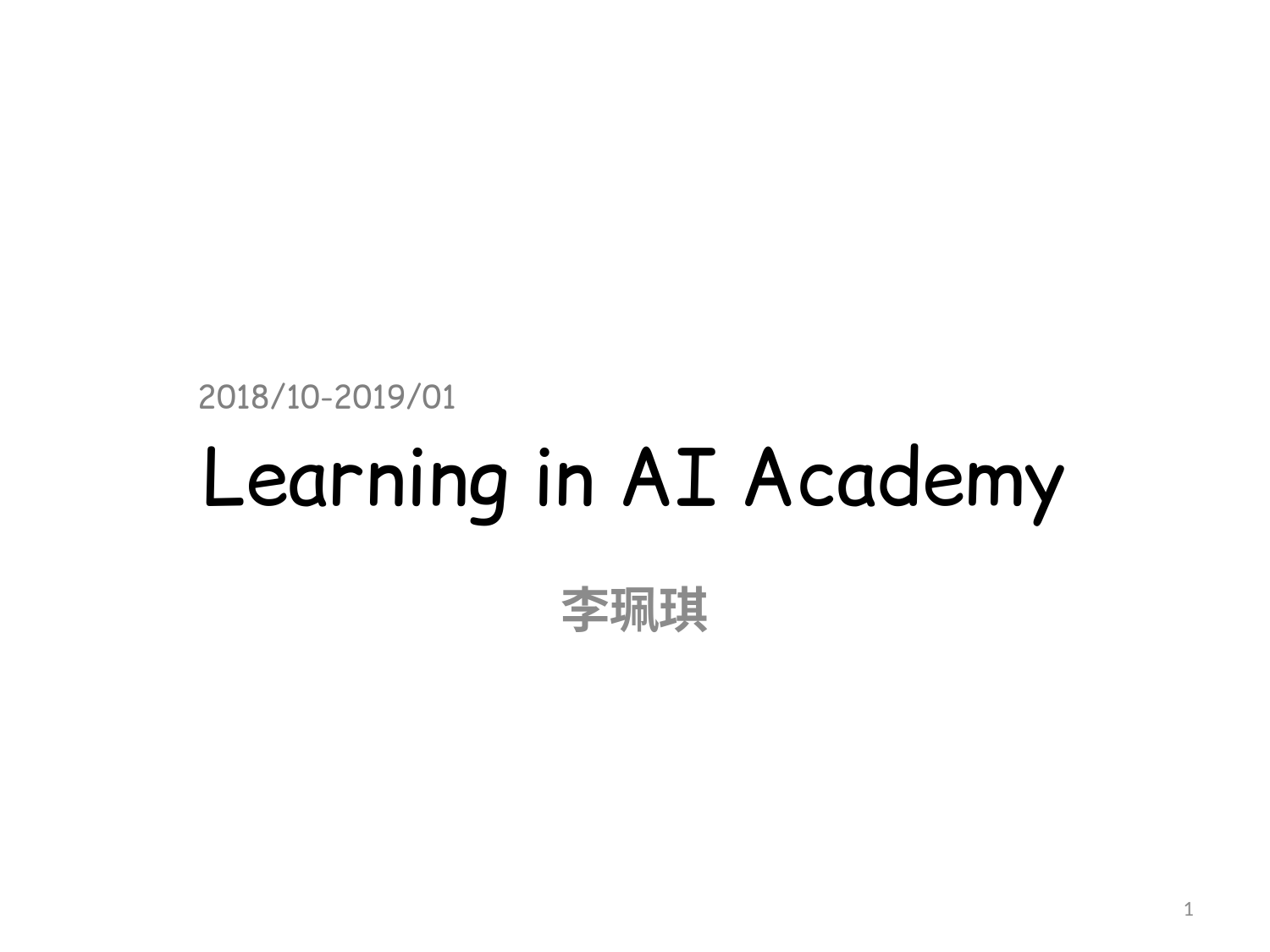

2018/10-2019/01
# Learning in AI Academy
李珮琪
1